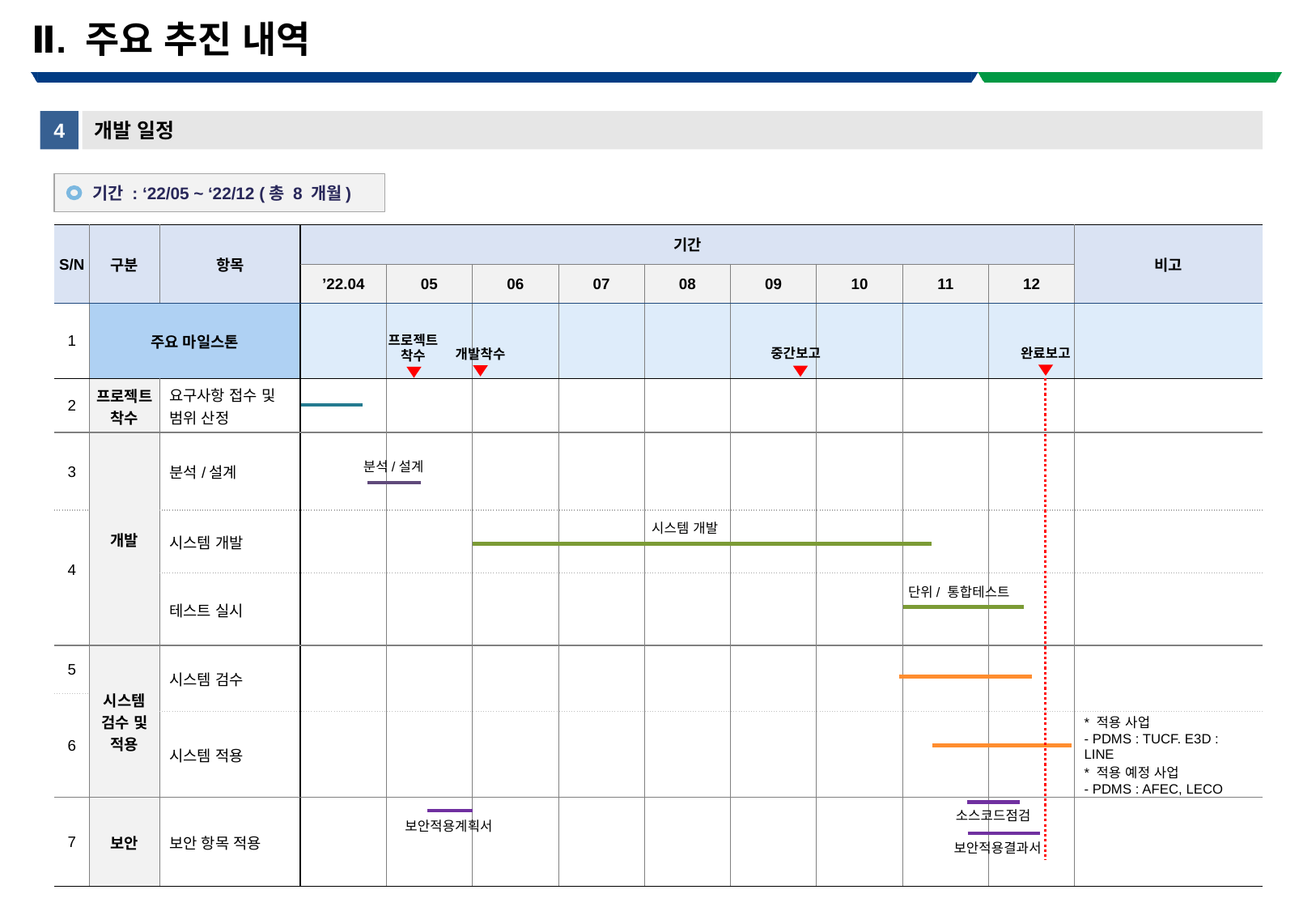

# Ⅱ. 주요 추진 내역
4
개발 일정

기간 : ‘22/05 ~ ‘22/12 (총 8 개월)

| S/N | 구분 | 항목 | 기간 |  |  |  |  |  |  |  |  | 비고 |
| --- | --- | --- | --- | --- | --- | --- | --- | --- | --- | --- | --- | --- |
|  |  |  | ’22.04 | 05 | 06 | 07 | 08 | 09 | 10 | 11 | 12 |  |
| 1 | 주요 마일스톤 |  |  |  |  |  |  |  |  |  |  |  |
| 2 | 프로젝트 착수 | 요구사항 접수 및 범위 산정 |  |  |  |  |  |  |  |  |  |  |
| 3 | 개발 | 분석/설계 |  |  |  |  |  |  |  |  |  |  |
| 4 |  | 시스템 개발 |  |  |  |  |  |  |  |  |  |  |
|  |  | 테스트 실시 |  |  |  |  |  |  |  |  |  |  |
| 5 | 시스템 검수 및 적용 | 시스템 검수 |  |  |  |  |  |  |  |  |  |  |
| 6 |  |  |  |  |  |  |  |  |  |  |  |  |
|  |  | 시스템 적용 |  |  |  |  |  |  |  |  |  | \* 적용 사업 - PDMS : TUCF. E3D : LINE \* 적용 예정 사업 - PDMS : AFEC, LECO |
| 7 | 보안 | 보안 항목 적용 |  |  |  |  |  |  |  |  |  |  |
프로젝트
착수
중간보고
완료보고
개발착수

분석/설계
시스템 개발
단위/ 통합테스트
소스코드점검
보안적용계획서
보안적용결과서